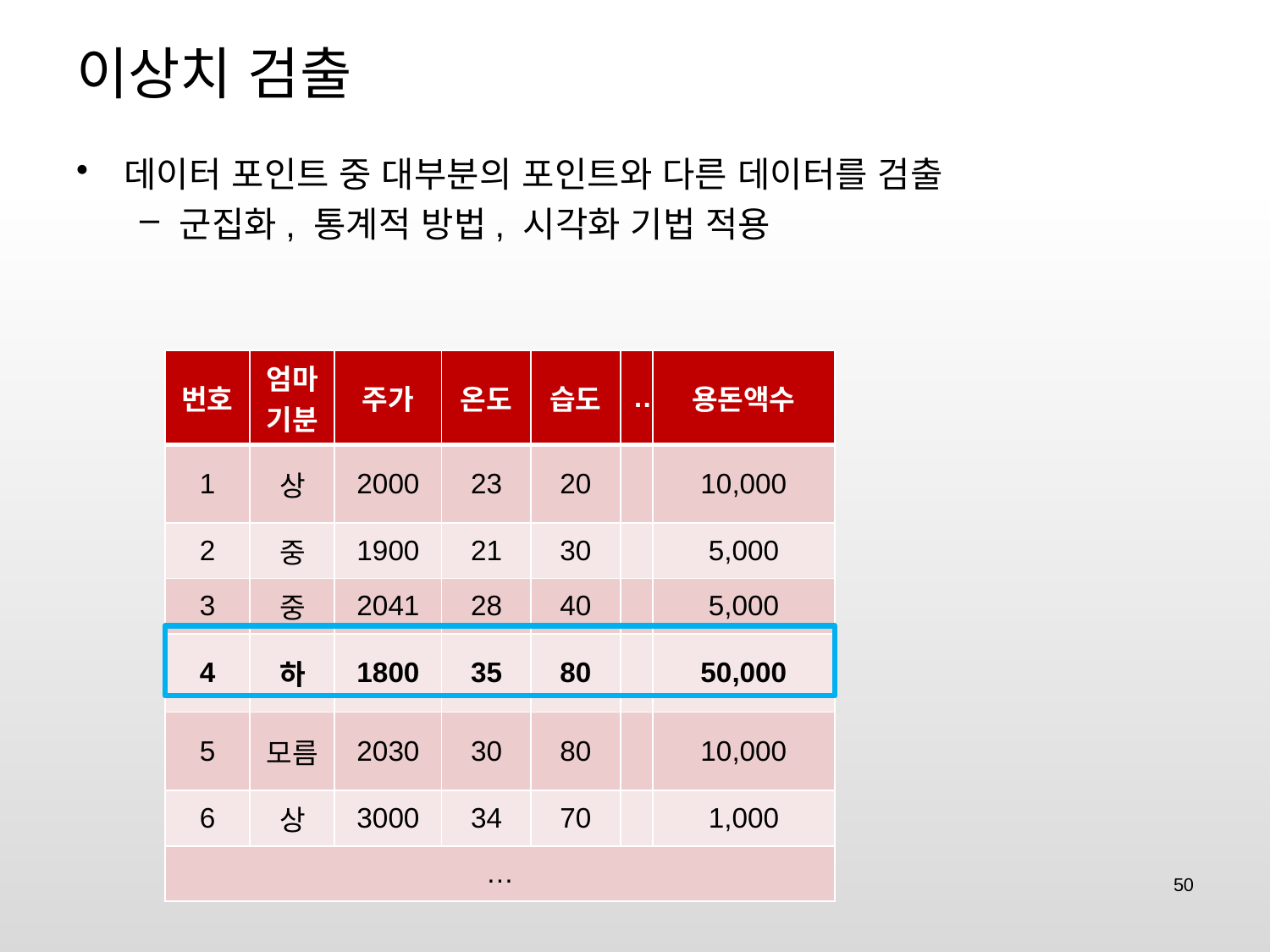

# 이상치 검출
데이터 포인트 중 대부분의 포인트와 다른 데이터를 검출
군집화, 통계적 방법, 시각화 기법 적용
| 번호 | 엄마기분 | 주가 | 온도 | 습도 | … | 용돈액수 |
| --- | --- | --- | --- | --- | --- | --- |
| 1 | 상 | 2000 | 23 | 20 |  | 10,000 |
| 2 | 중 | 1900 | 21 | 30 |  | 5,000 |
| 3 | 중 | 2041 | 28 | 40 |  | 5,000 |
| 4 | 하 | 1800 | 35 | 80 |  | 50,000 |
| 5 | 모름 | 2030 | 30 | 80 |  | 10,000 |
| 6 | 상 | 3000 | 34 | 70 |  | 1,000 |
| … |  |  |  |  |  |  |

50